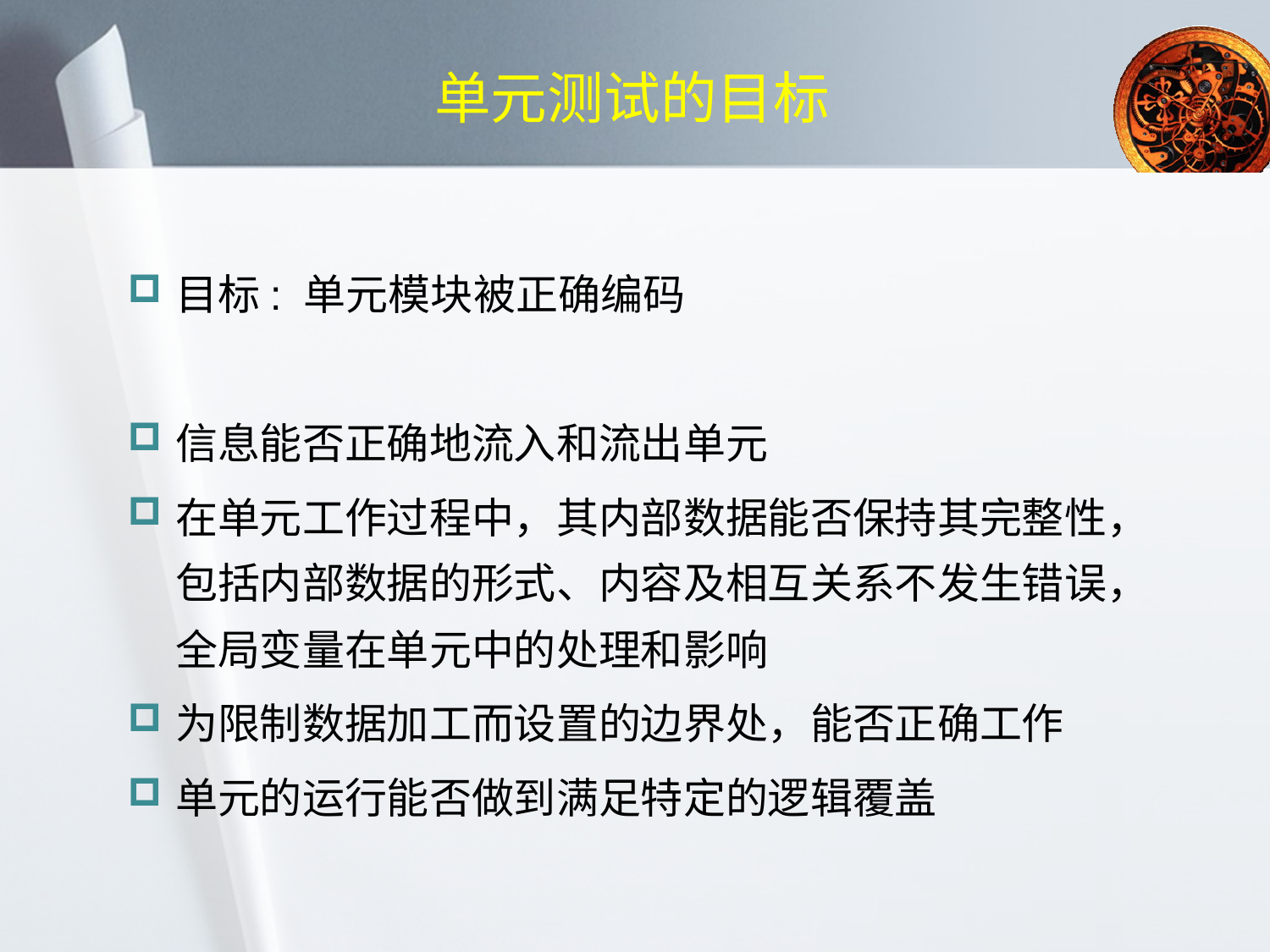

# 单元测试的目标
目标: 单元模块被正确编码

信息能否正确地流入和流出单元
在单元工作过程中，其内部数据能否保持其完整性，包括内部数据的形式、内容及相互关系不发生错误，全局变量在单元中的处理和影响
为限制数据加工而设置的边界处，能否正确工作
单元的运行能否做到满足特定的逻辑覆盖